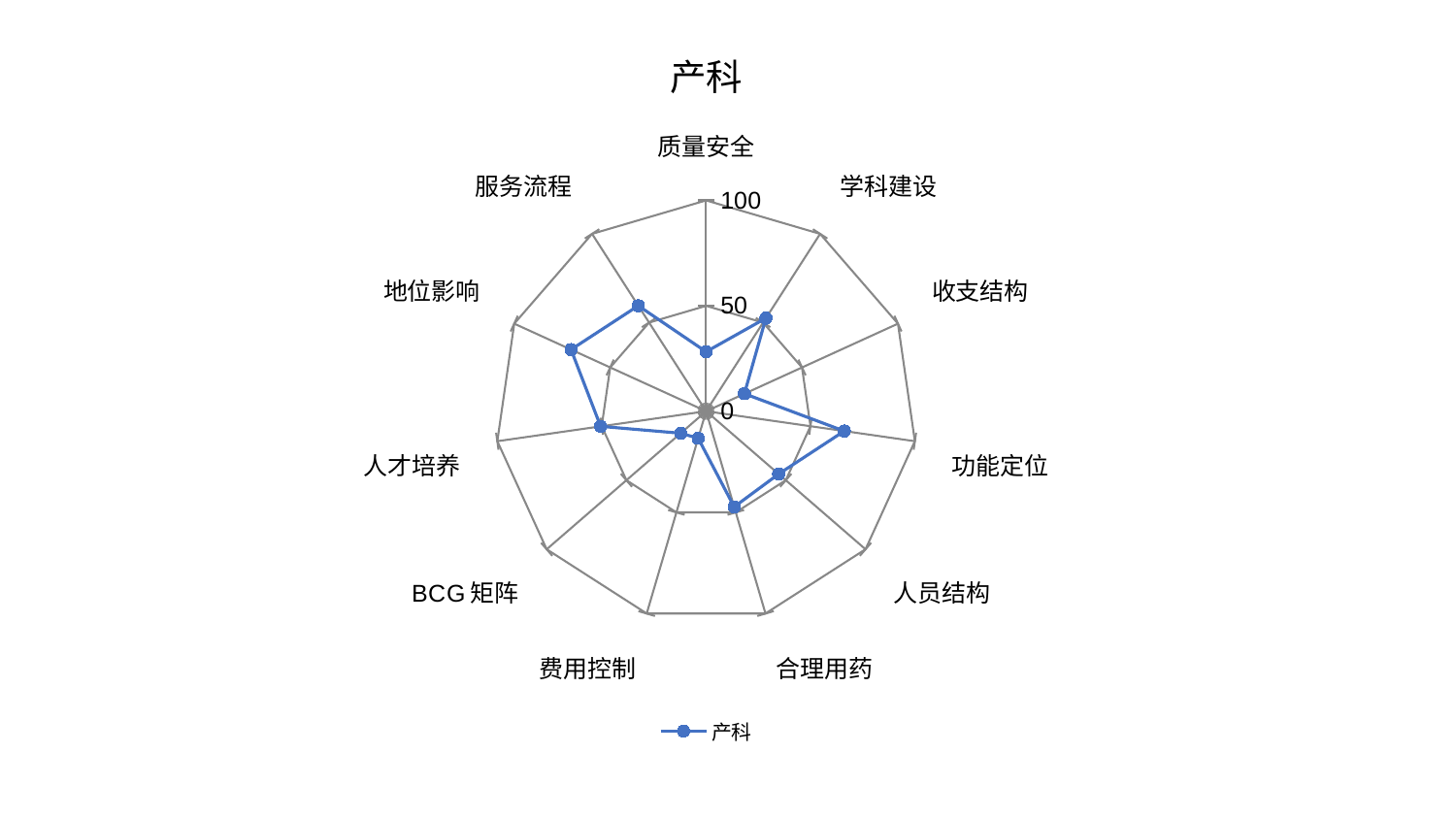

### Chart: 产科

| Category | 产科 |
|---|---|
| 质量安全 | 28.226427057774753 |
| 学科建设 | 52.471254182944755 |
| 收支结构 | 19.96742532058954 |
| 功能定位 | 66.18108841014076 |
| 人员结构 | 45.51348042163857 |
| 合理用药 | 47.29074487817561 |
| 费用控制 | 13.394443168604276 |
| BCG矩阵 | 15.941122256457627 |
| 人才培养 | 50.516094338363494 |
| 地位影响 | 70.39604983380335 |
| 服务流程 | 59.477913954152015 |
130